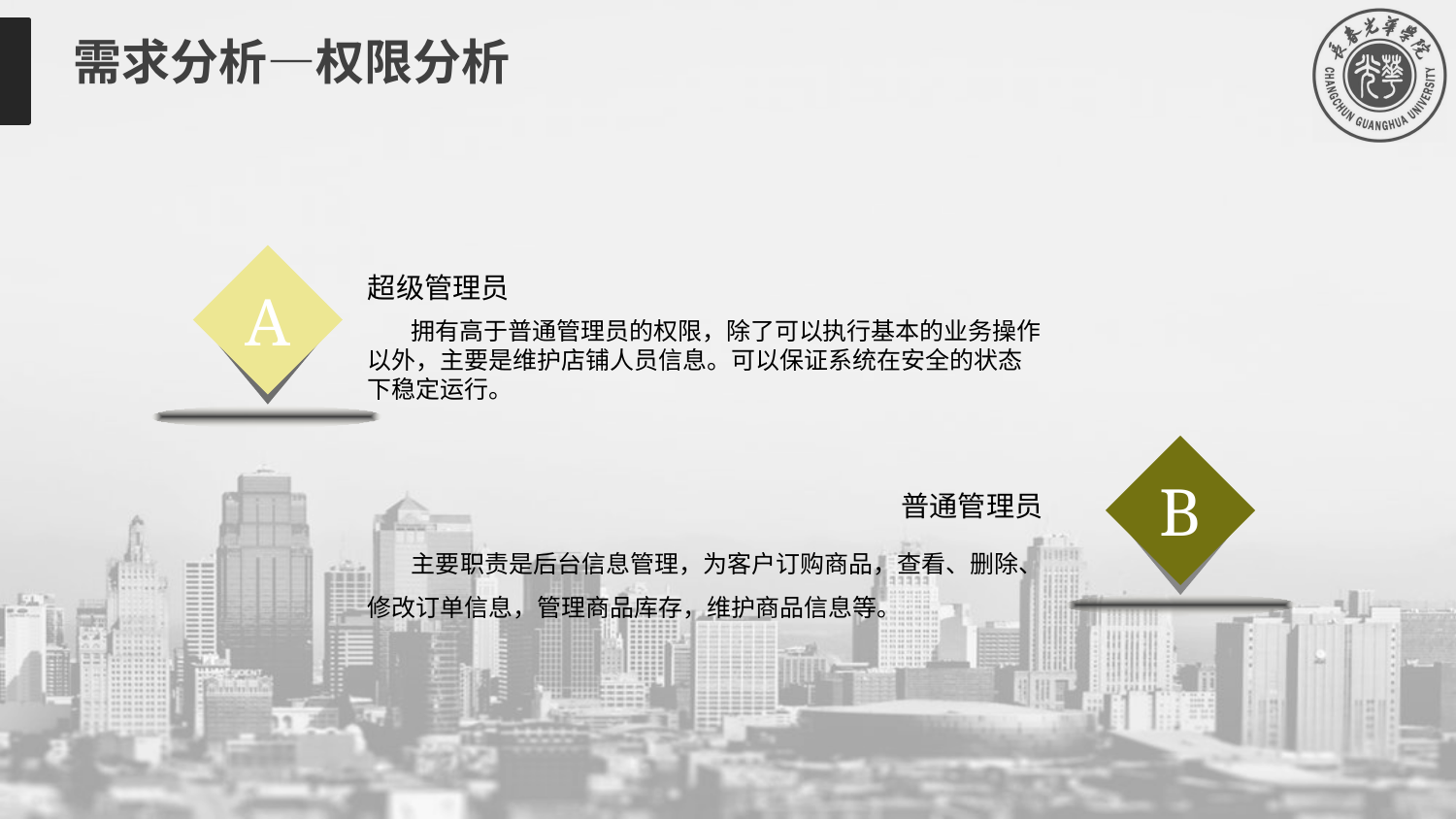

需求分析—权限分析
A

超级管理员
       拥有高于普通管理员的权限，除了可以执行基本的业务操作以外，主要是维护店铺人员信息。可以保证系统在安全的状态下稳定运行。

B

普通管理员
       主要职责是后台信息管理，为客户订购商品，查看、删除、修改订单信息，管理商品库存，维护商品信息等。